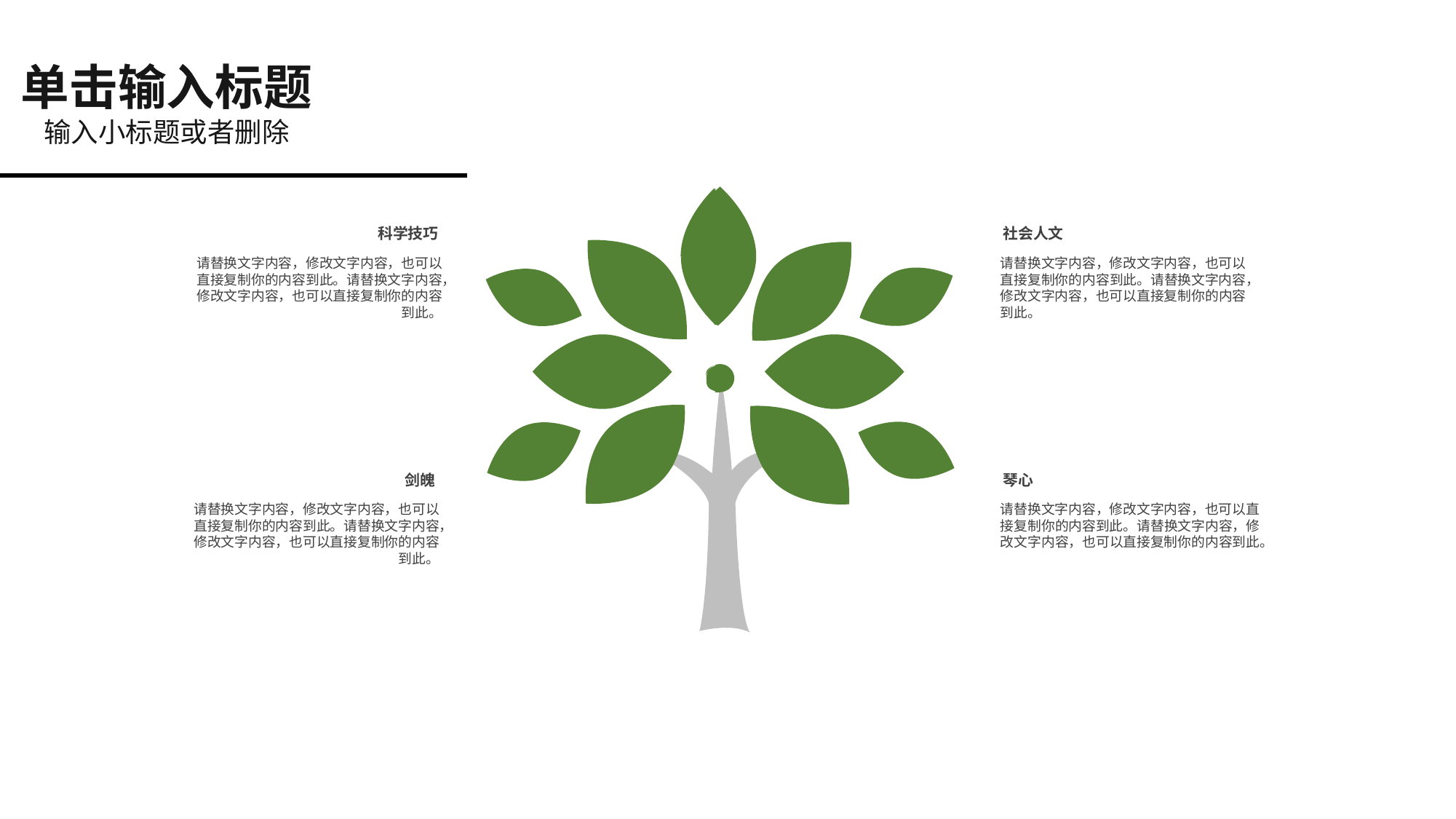

单击输入标题
输入小标题或者删除

科学技巧
请替换文字内容，修改文字内容，也可以直接复制你的内容到此。请替换文字内容，修改文字内容，也可以直接复制你的内容到此。
社会人文
请替换文字内容，修改文字内容，也可以直接复制你的内容到此。请替换文字内容，修改文字内容，也可以直接复制你的内容到此。

剑魄
请替换文字内容，修改文字内容，也可以直接复制你的内容到此。请替换文字内容，修改文字内容，也可以直接复制你的内容到此。
琴心
请替换文字内容，修改文字内容，也可以直接复制你的内容到此。请替换文字内容，修改文字内容，也可以直接复制你的内容到此。